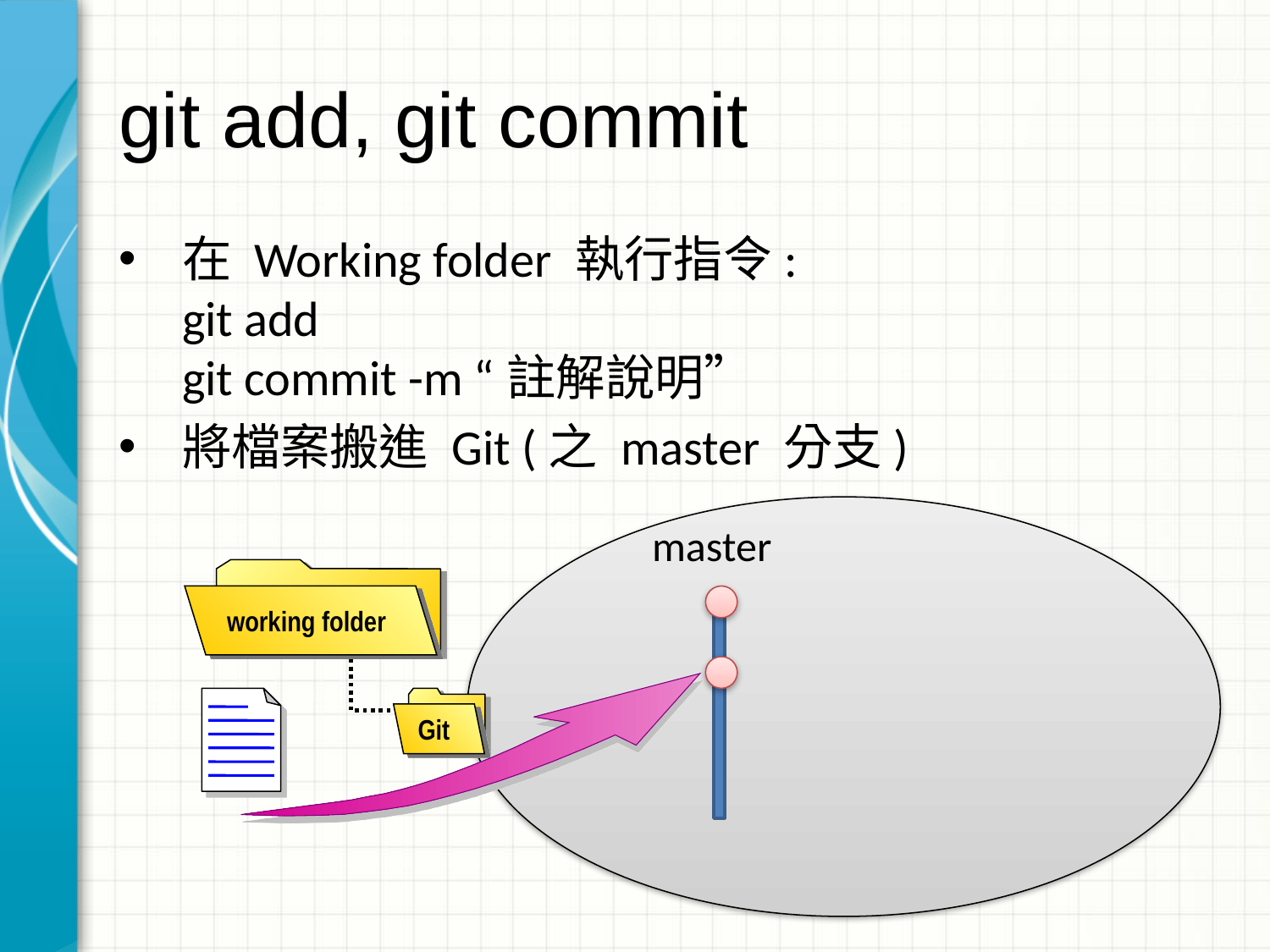

# git add, git commit
在 Working folder 執行指令:
git add
git commit -m “註解說明”
將檔案搬進 Git (之 master 分支)

master

working folder

Git